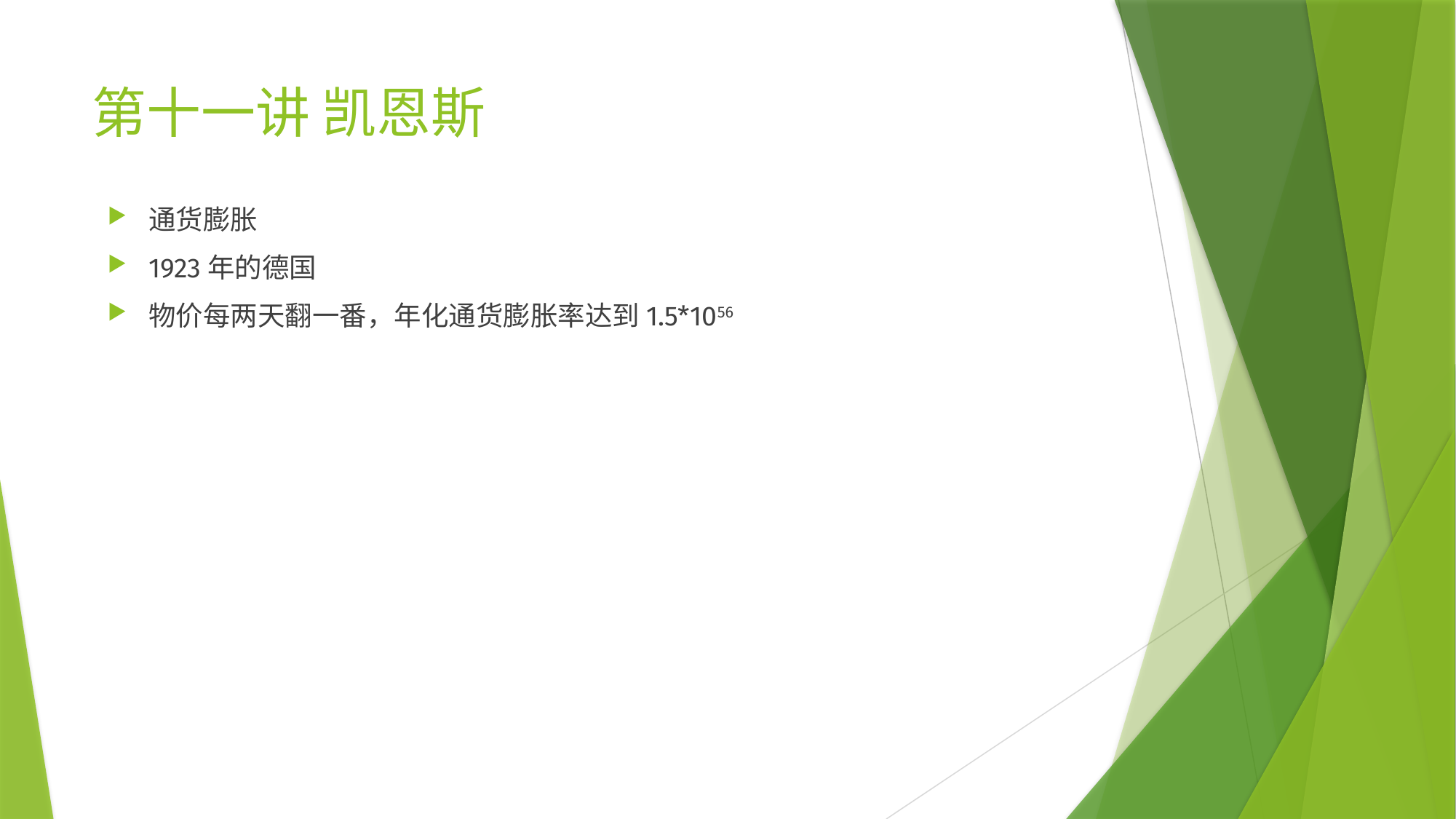

# 第十一讲 凯恩斯
通货膨胀
1923年的德国
物价每两天翻一番，年化通货膨胀率达到1.5*1056